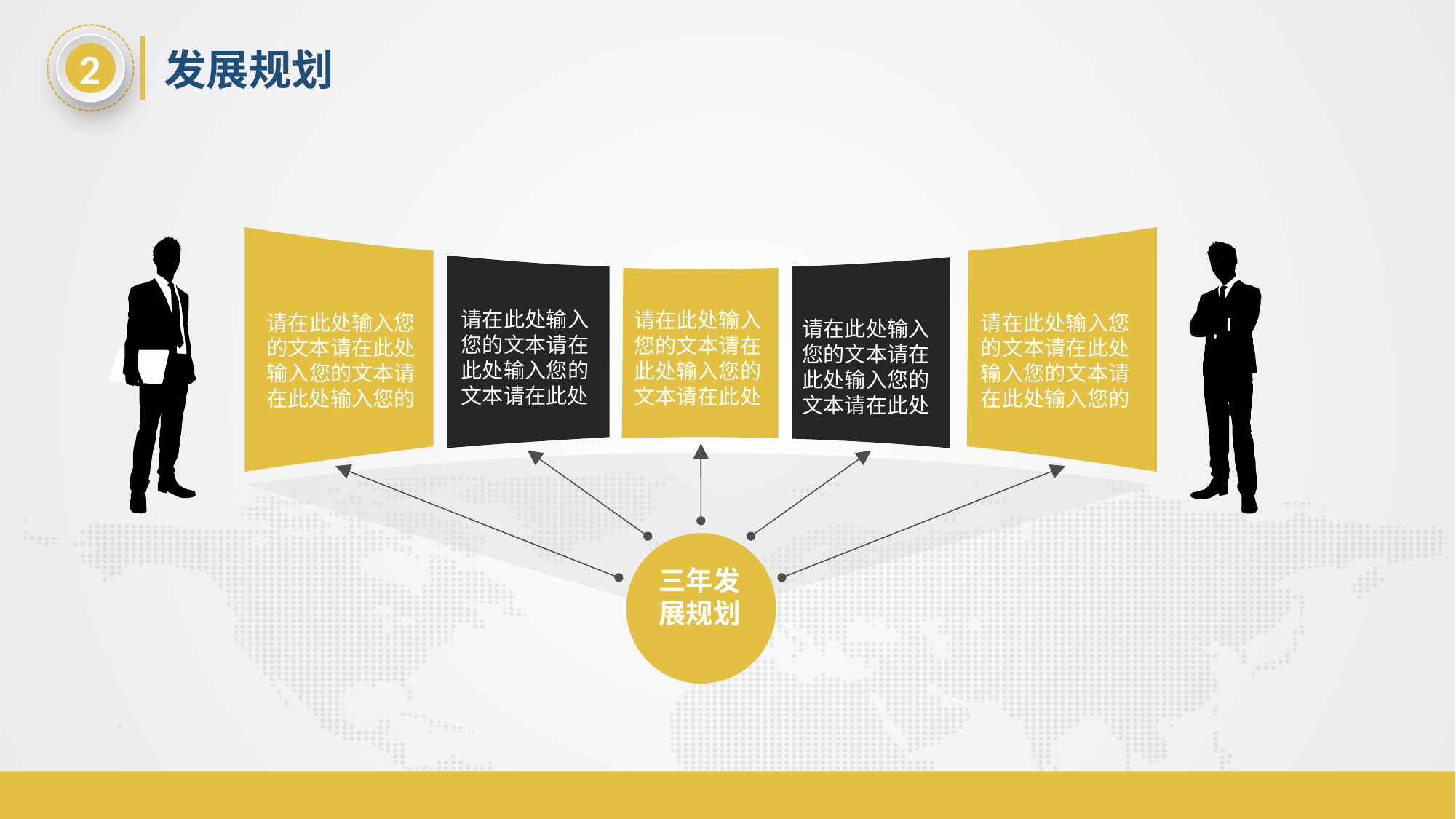

2

发展规划

请在此处输入您的文本请在此处输入您的文本请在此处
请在此处输入您的文本请在此处输入您的文本请在此处
请在此处输入您的文本请在此处输入您的文本请在此处输入您的
请在此处输入您的文本请在此处输入您的文本请在此处输入您的
请在此处输入您的文本请在此处输入您的文本请在此处

三年发展规划